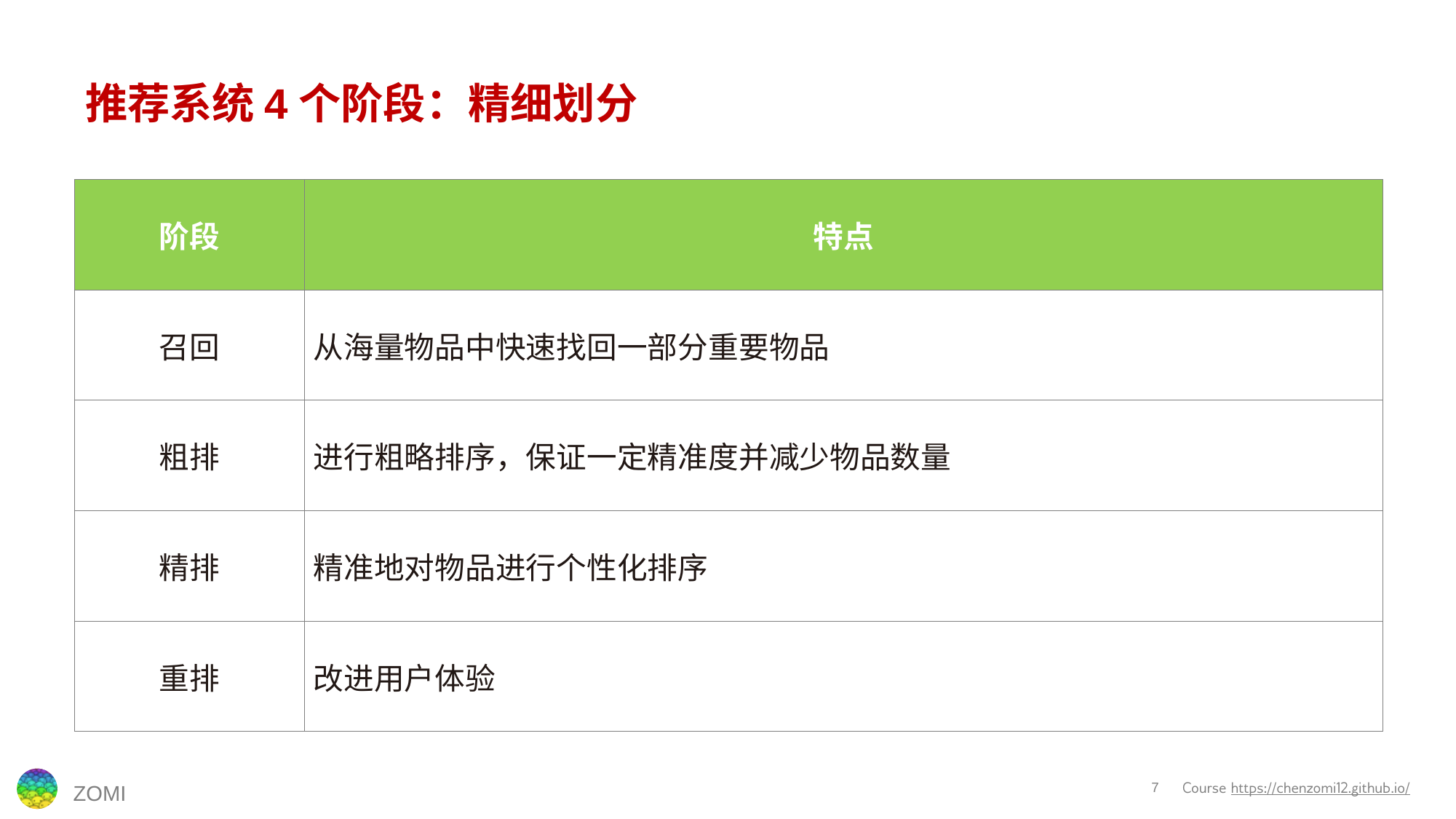

# 推荐系统4个阶段：精细划分
| 阶段 | 特点 |
| --- | --- |
| 召回 | 从海量物品中快速找回一部分重要物品 |
| 粗排 | 进行粗略排序，保证一定精准度并减少物品数量 |
| 精排 | 精准地对物品进行个性化排序 |
| 重排 | 改进用户体验 |